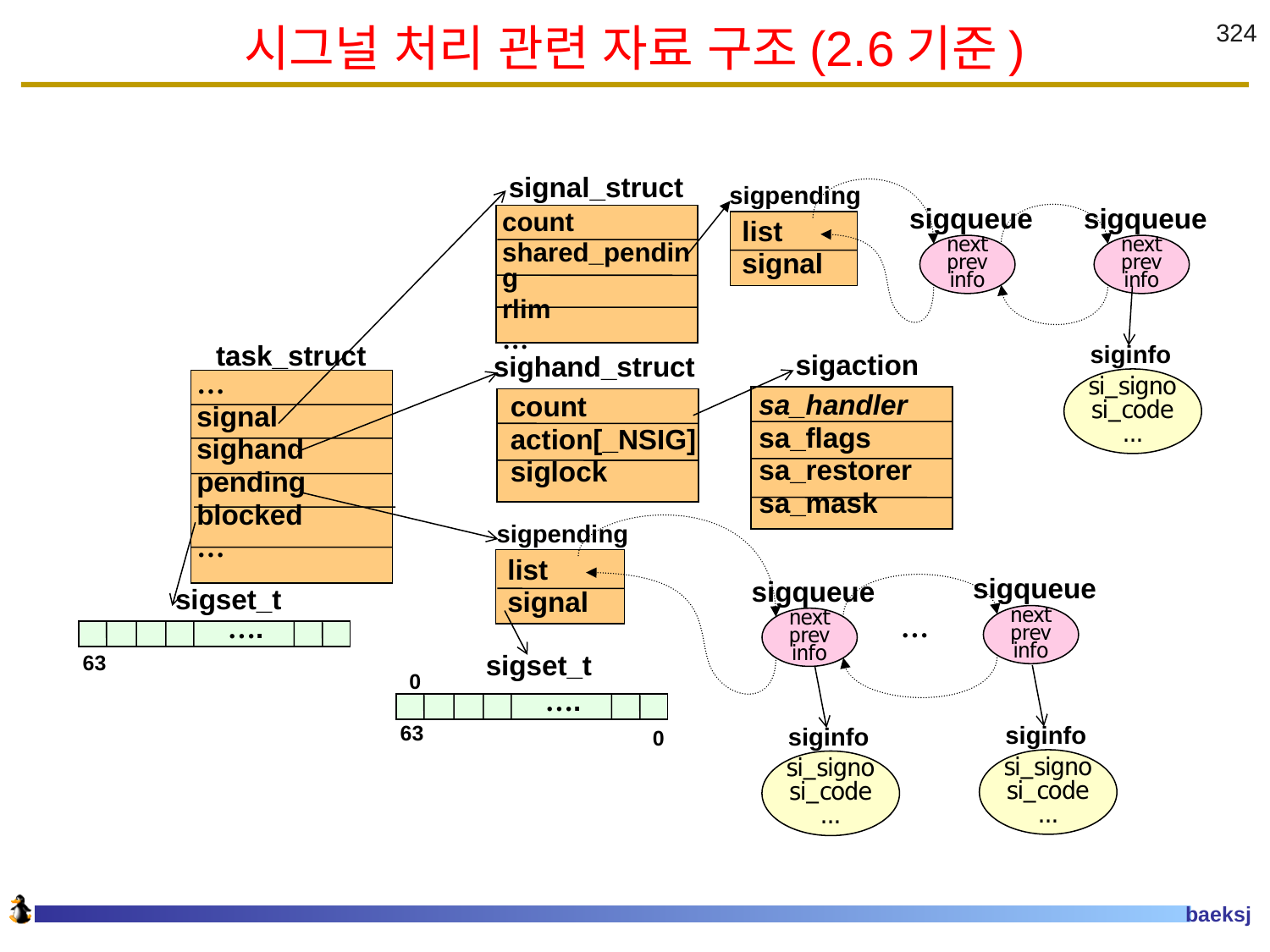

# 시그널 처리 관련 자료 구조(2.6기준)
324
signal_struct
sigpending

sigqueue
next
prev
info
sigqueue
next
prev
info
count
shared_pending
rlim
…

list
signal

task_struct
siginfo
sigaction
sighand_struct
…
signal
sighand
pending
blocked
…

si_signo
si_code
…

sa_handler
sa_flags
sa_restorer
sa_mask

count
action[_NSIG]
siglock

sigpending

list
signal
sigqueue
next
prev
info
sigqueue
next
prev
info
sigset_t

…
….

sigset_t
63

0

….

63
siginfo
siginfo
0
si_signo
si_code
…
si_signo
si_code
…